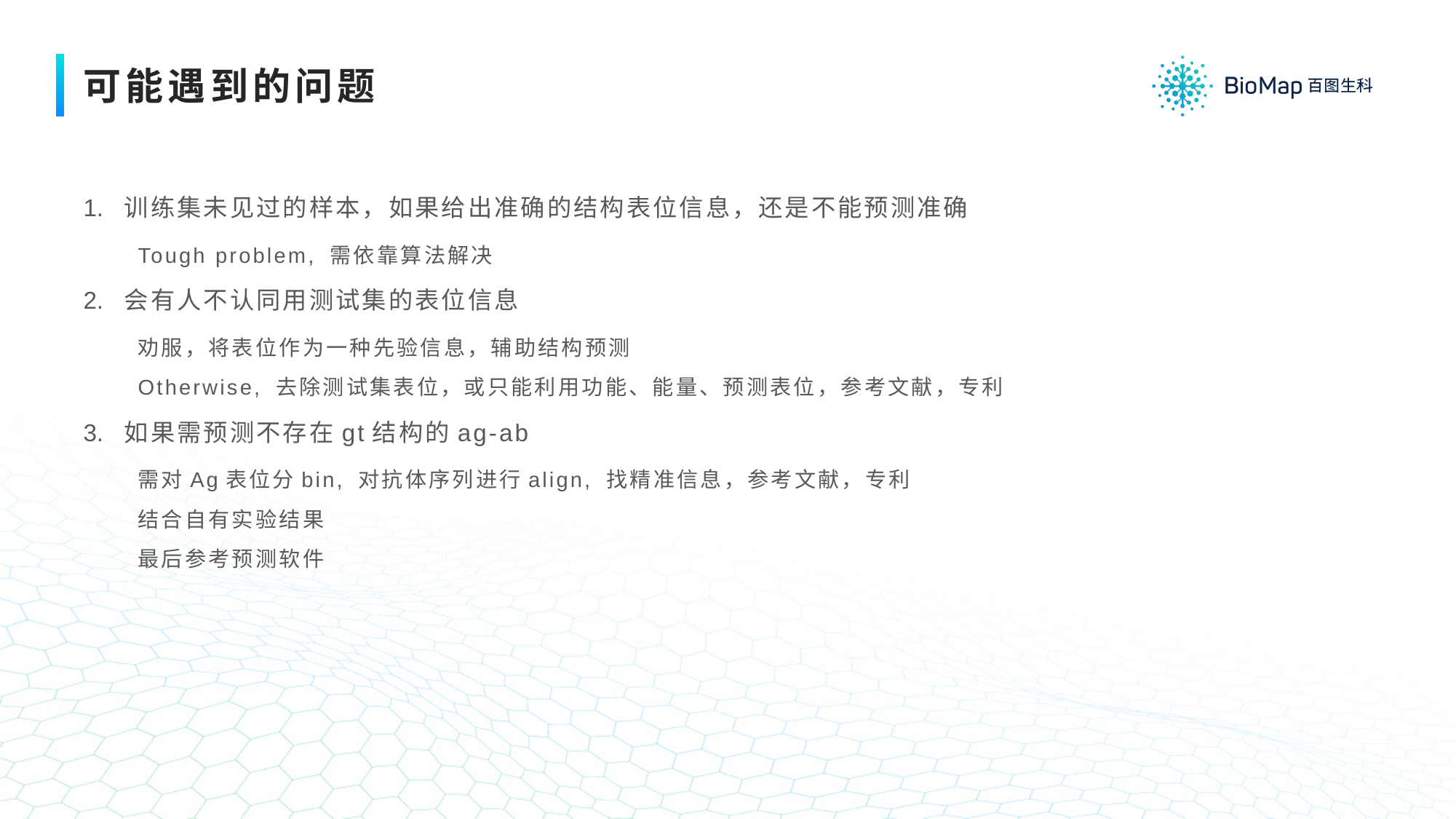

# 可能遇到的问题
训练集未见过的样本，如果给出准确的结构表位信息，还是不能预测准确
Tough problem, 需依靠算法解决
会有人不认同用测试集的表位信息
劝服，将表位作为一种先验信息，辅助结构预测
Otherwise, 去除测试集表位，或只能利用功能、能量、预测表位，参考文献，专利
如果需预测不存在gt结构的ag-ab
需对Ag表位分bin, 对抗体序列进行align, 找精准信息，参考文献，专利
结合自有实验结果
最后参考预测软件